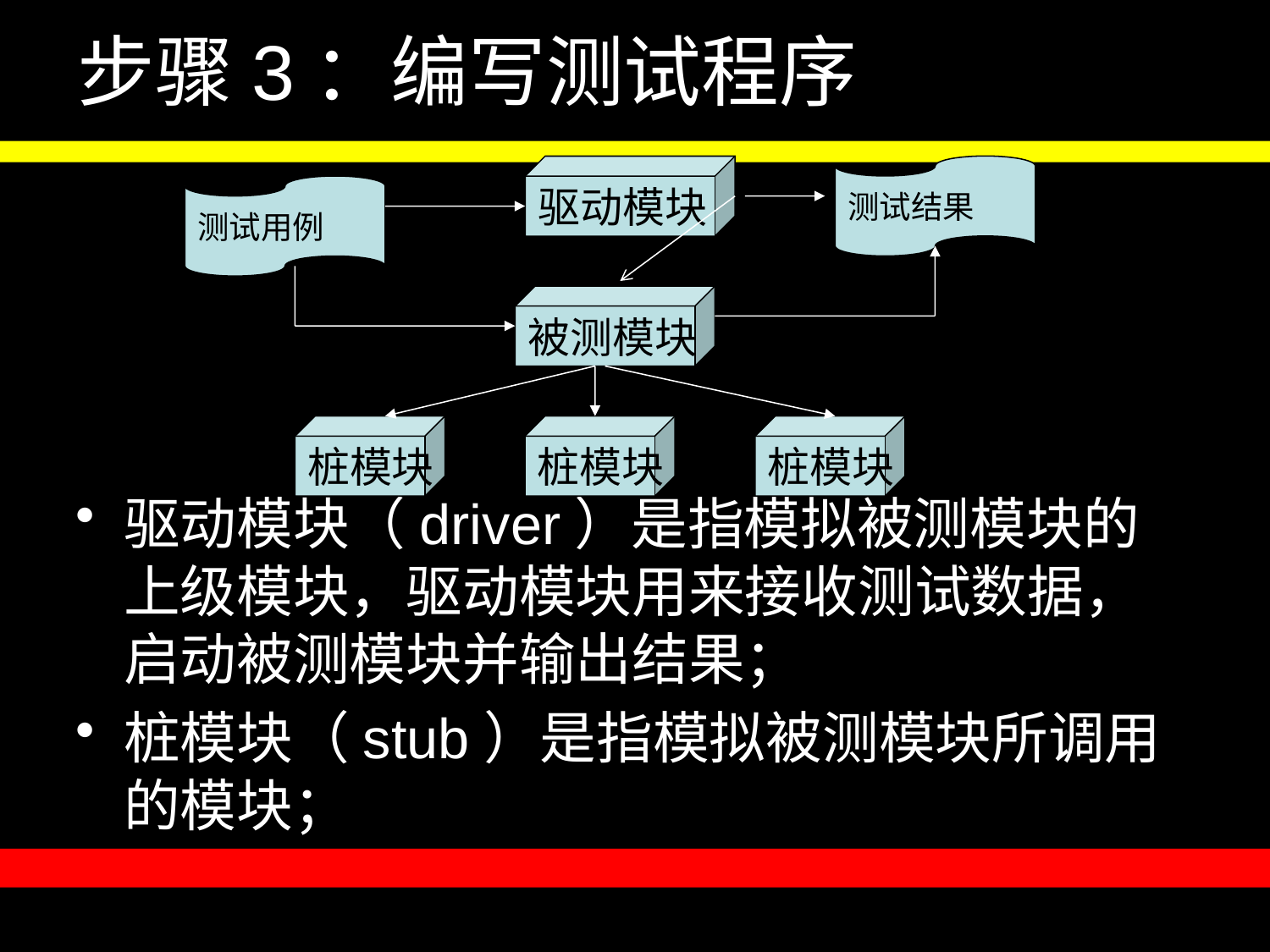

# 步骤3：编写测试程序
测试结果
驱动模块
测试用例

被测模块

桩模块
桩模块
桩模块

驱动模块（driver）是指模拟被测模块的上级模块，驱动模块用来接收测试数据，启动被测模块并输出结果；
桩模块（stub）是指模拟被测模块所调用的模块；